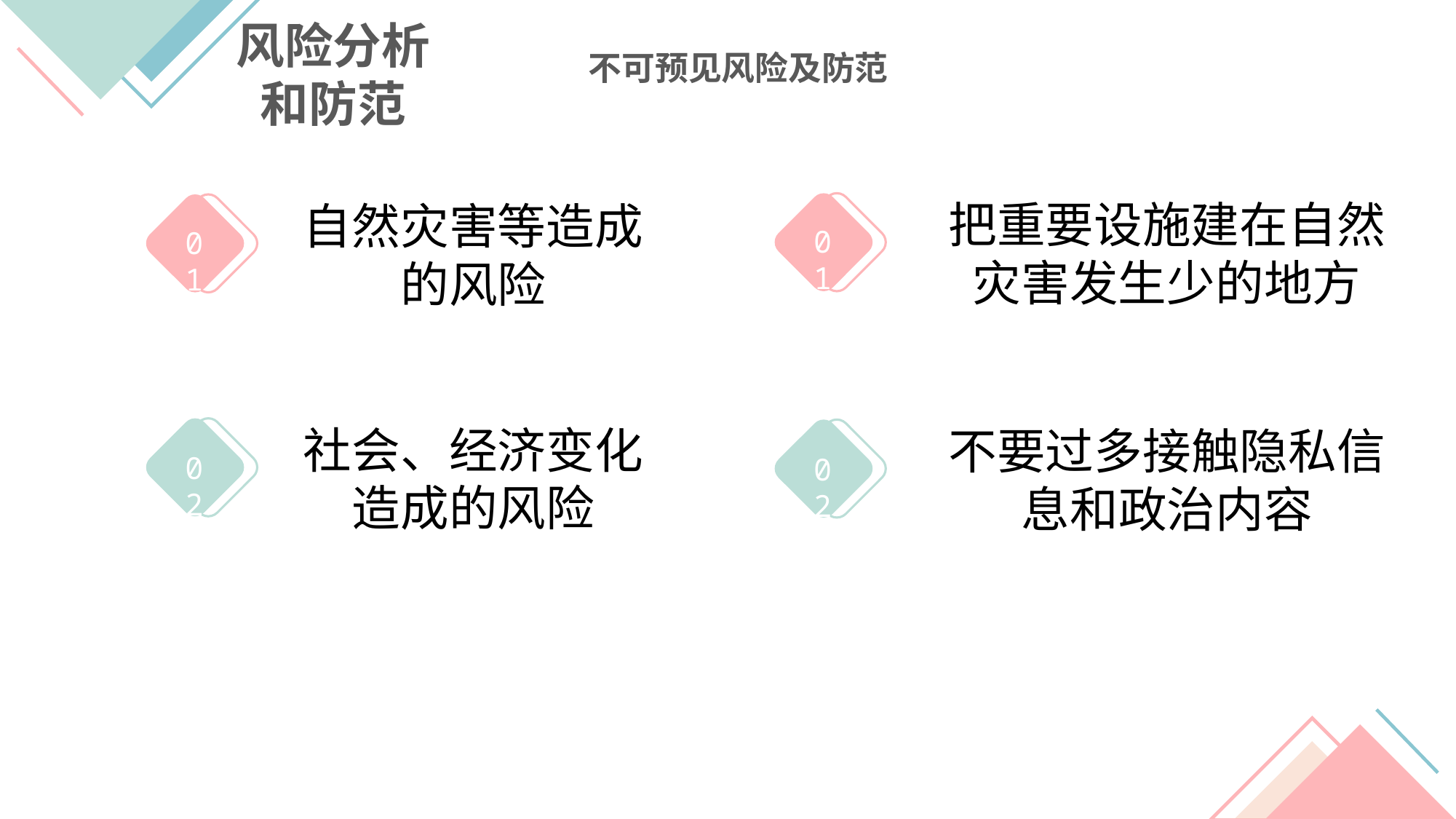

风险分析和防范
不可预见风险及防范
把重要设施建在自然灾害发生少的地方

自然灾害等造成的风险

01
01
社会、经济变化造成的风险

不要过多接触隐私信息和政治内容

02
02